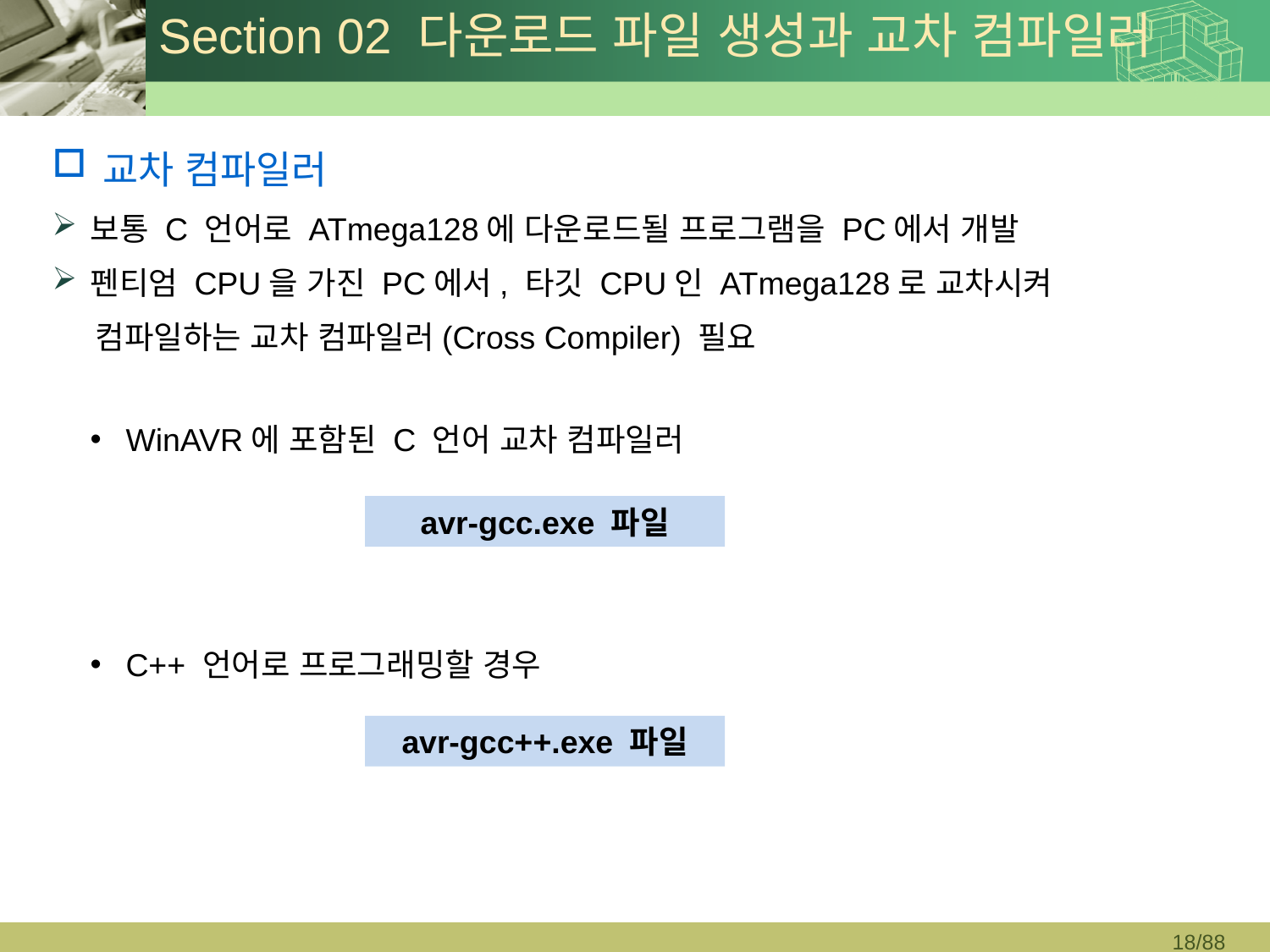

# Section 02 다운로드 파일 생성과 교차 컴파일러
교차 컴파일러
보통 C 언어로 ATmega128에 다운로드될 프로그램을 PC에서 개발
펜티엄 CPU을 가진 PC에서, 타깃 CPU인 ATmega128로 교차시켜
    컴파일하는 교차 컴파일러(Cross Compiler) 필요

WinAVR에 포함된 C 언어 교차 컴파일러

C++ 언어로 프로그래밍할 경우

avr-gcc.exe 파일
avr-gcc++.exe 파일